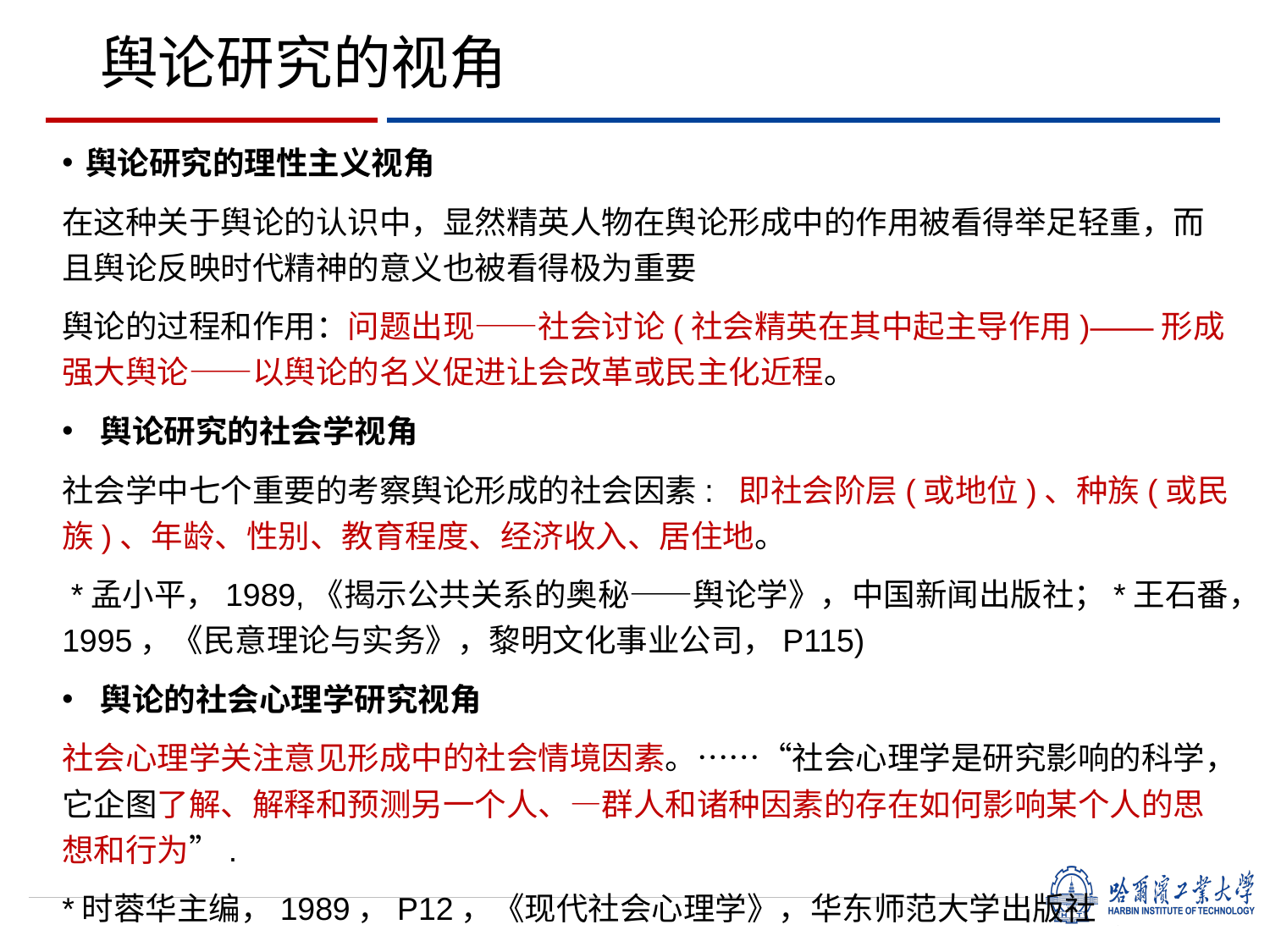

# 舆论研究的视角
舆论研究的理性主义视角
在这种关于舆论的认识中，显然精英人物在舆论形成中的作用被看得举足轻重，而且舆论反映时代精神的意义也被看得极为重要
舆论的过程和作用：问题出现——社会讨论(社会精英在其中起主导作用)——形成强大舆论——以舆论的名义促进让会改革或民主化近程。
 舆论研究的社会学视角
社会学中七个重要的考察舆论形成的社会因素:  即社会阶层(或地位)、种族(或民族)、年龄、性别、教育程度、经济收入、居住地。
 *孟小平，1989,《揭示公共关系的奥秘——舆论学》，中国新闻出版社；*王石番，1995，《民意理论与实务》，黎明文化事业公司，P115)
 舆论的社会心理学研究视角
社会心理学关注意见形成中的社会情境因素。……“社会心理学是研究影响的科学，它企图了解、解释和预测另一个人、—群人和诸种因素的存在如何影响某个人的思想和行为”.
*时蓉华主编，1989，P12，《现代社会心理学》，华东师范大学出版社